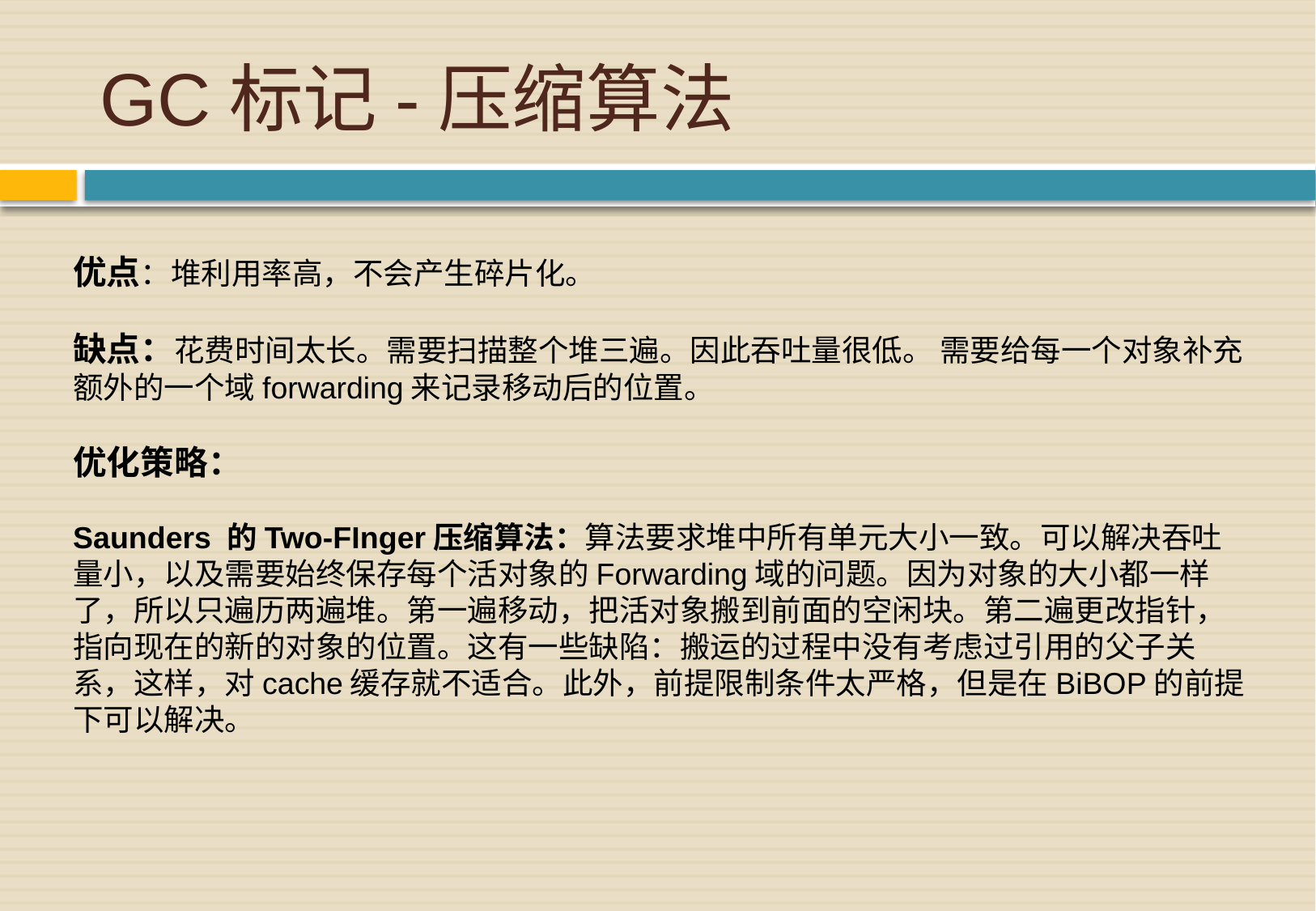

# GC标记-压缩算法
优点：堆利用率高，不会产生碎片化。
缺点：花费时间太长。需要扫描整个堆三遍。因此吞吐量很低。 需要给每一个对象补充额外的一个域forwarding来记录移动后的位置。

优化策略：

Saunders 的Two-FInger压缩算法：算法要求堆中所有单元大小一致。可以解决吞吐量小，以及需要始终保存每个活对象的Forwarding域的问题。因为对象的大小都一样了，所以只遍历两遍堆。第一遍移动，把活对象搬到前面的空闲块。第二遍更改指针，指向现在的新的对象的位置。这有一些缺陷：搬运的过程中没有考虑过引用的父子关系，这样，对cache缓存就不适合。此外，前提限制条件太严格，但是在BiBOP的前提下可以解决。